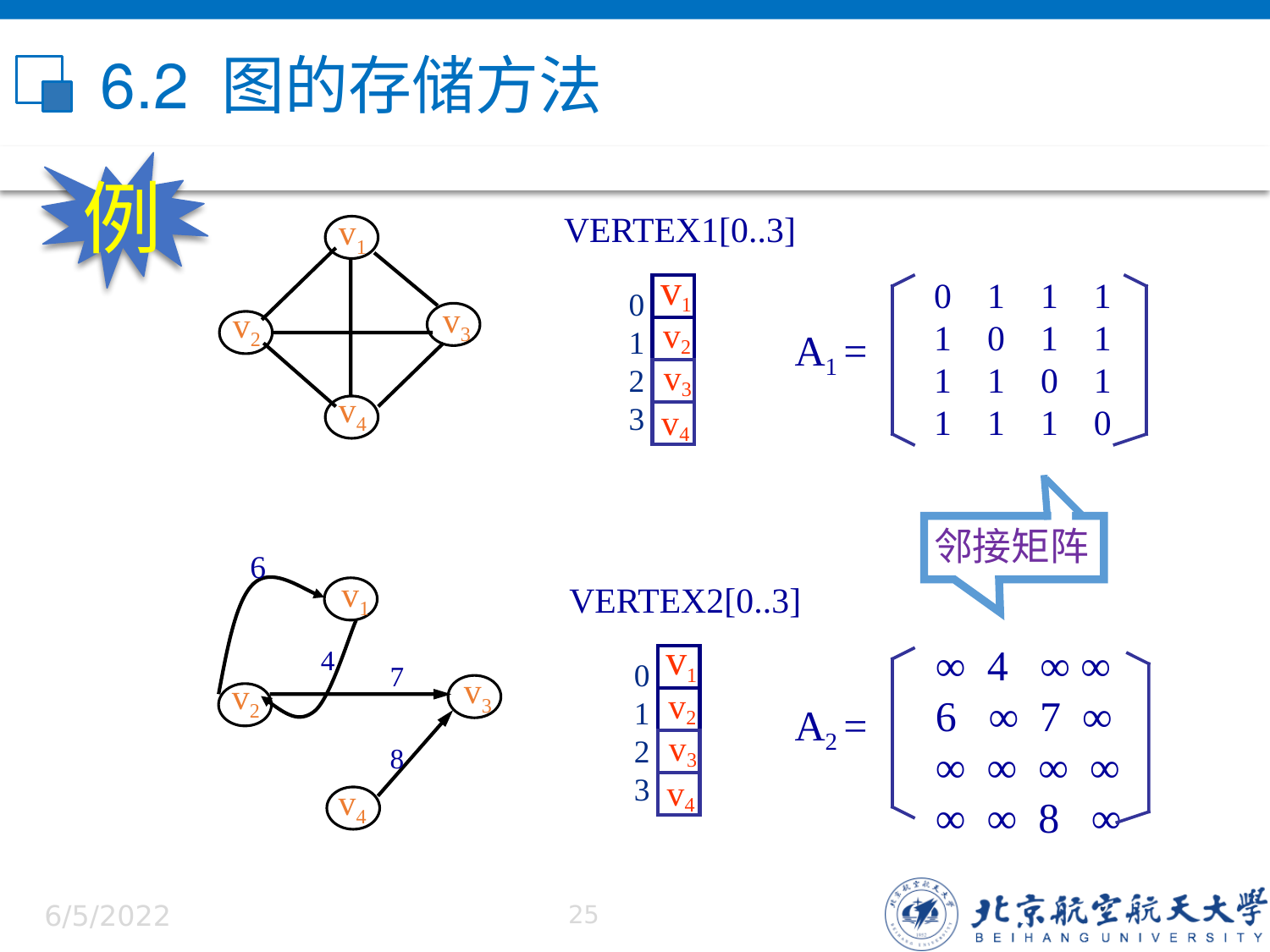

# 6.2 图的存储方法

例
VERTEX1[0..3]
v1

v2

v3

v4

0
1
2
3
v1

v3
v2

v4

0    1    1    1
1    0    1    1
1    1    0    1
1    1    1    0

A1 =

邻接矩阵

6
v1

4
7
v3
v2

8
v4

VERTEX2[0..3]
v1

v2

v3

v4

0
1
2
3
∞  4   ∞ ∞
6   ∞  7  ∞
∞  ∞  ∞  ∞
∞  ∞  8   ∞

A2 =
6/5/2022
25